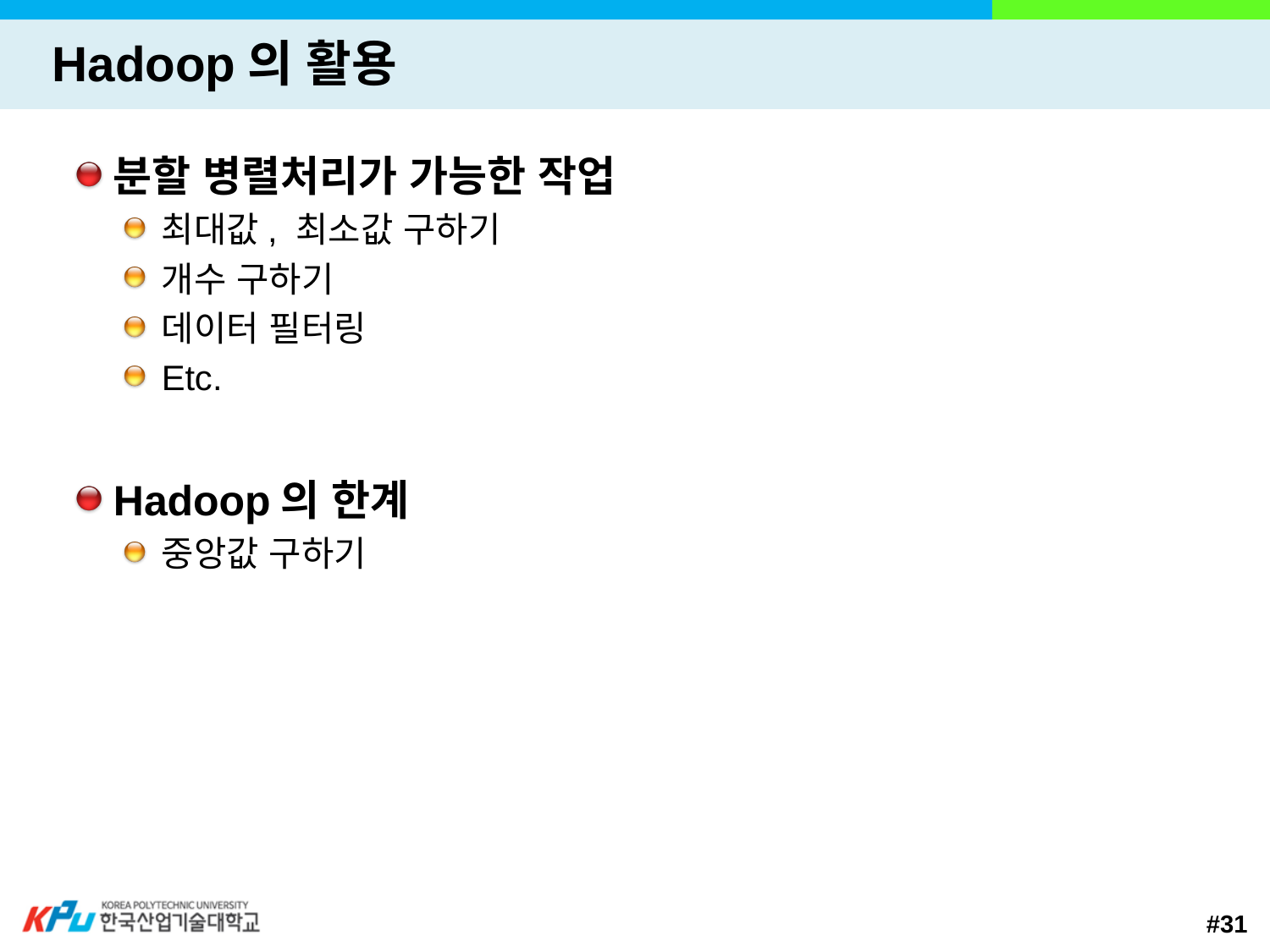

# Hadoop의 활용
분할 병렬처리가 가능한 작업
최대값, 최소값 구하기
개수 구하기
데이터 필터링
Etc.

Hadoop의 한계
중앙값 구하기